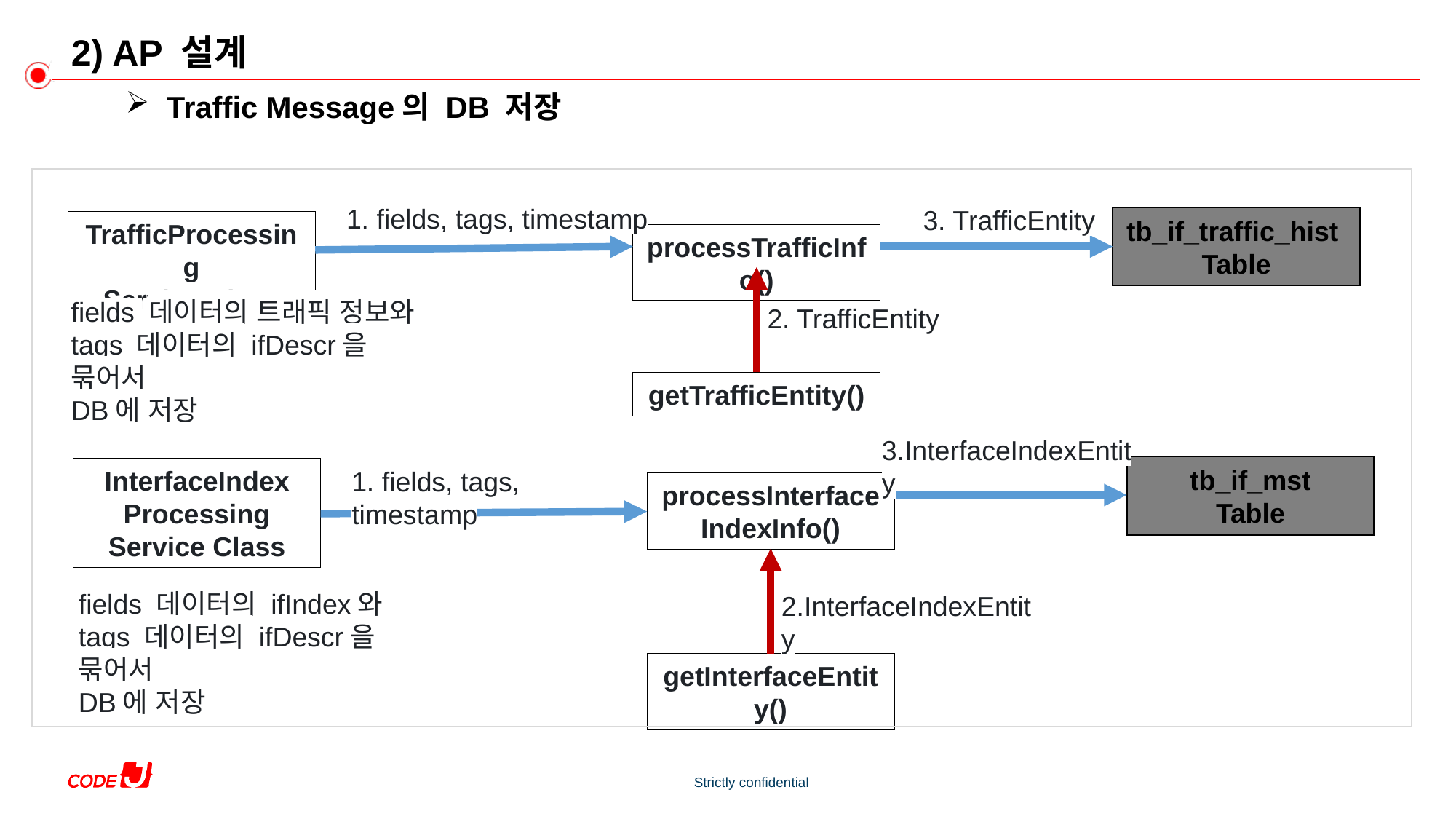

# 2) AP 설계
Traffic Message의 DB 저장

1. fields, tags, timestamp
3. TrafficEntity
tb_if_traffic_hist
Table
TrafficProcessing
Service Class
processTrafficInfo()
fields 데이터의 트래픽 정보와
tags 데이터의 ifDescr을 묶어서
DB에 저장
2. TrafficEntity
getTrafficEntity()
tb_if_mst
Table
InterfaceIndex
Processing
Service Class
1. fields, tags, timestamp
processInterface
IndexInfo()
fields 데이터의 ifIndex와
tags 데이터의 ifDescr을 묶어서
DB에 저장
2.InterfaceIndexEntity
getInterfaceEntity()
3.InterfaceIndexEntity